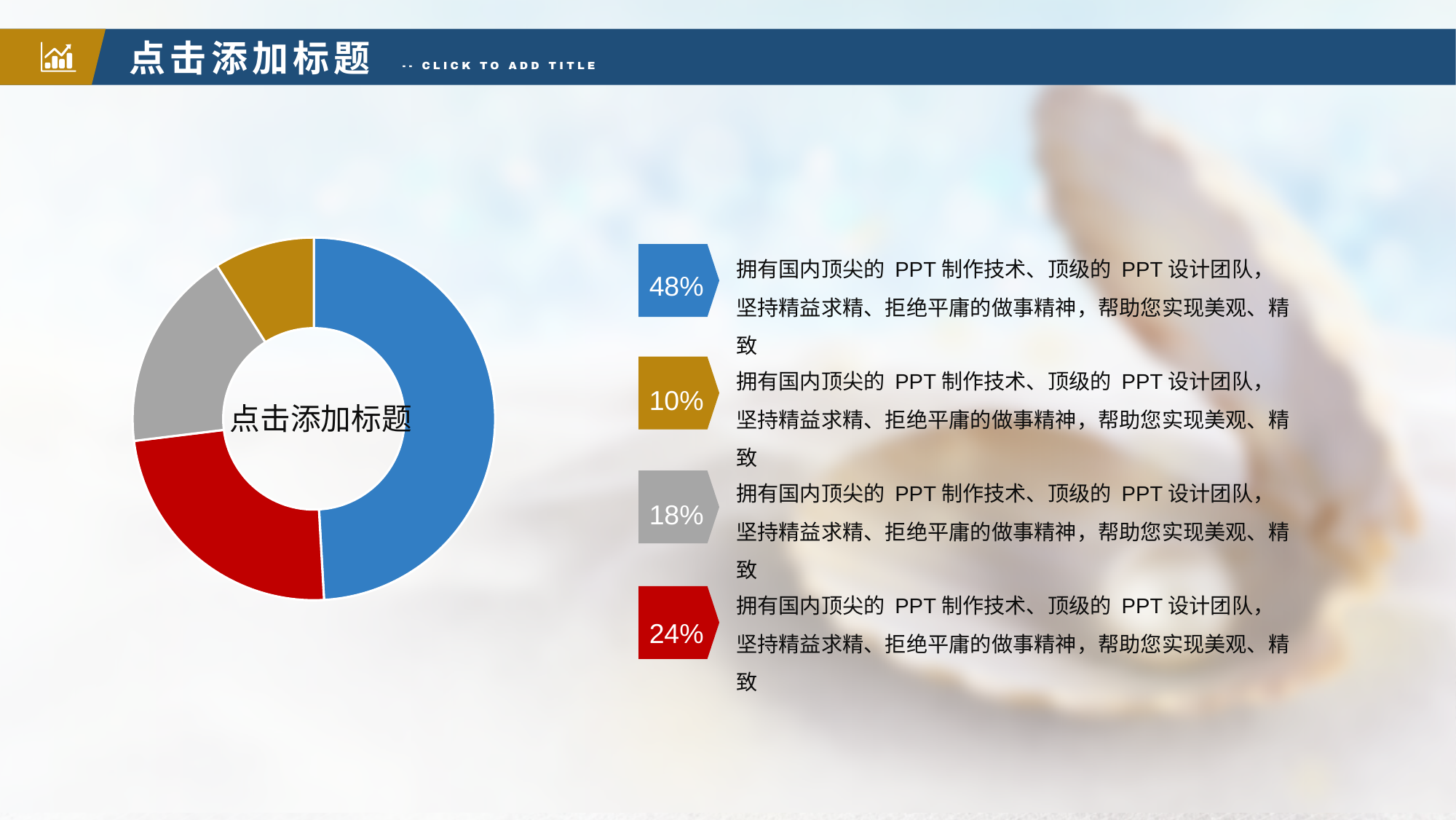

点击添加标题
-- CLICK TO ADD TITLE

### Chart

| Category | 销售额 |
|---|---|
| 第一季度 | 8.2 |
| 第二季度 | 4.0 |
| 第三季度 | 3.0 |
| 第四季度 | 1.5 |
点击添加标题
拥有国内顶尖的 PPT制作技术、顶级的 PPT设计团队，坚持精益求精、拒绝平庸的做事精神，帮助您实现美观、精致

48%
拥有国内顶尖的 PPT制作技术、顶级的 PPT设计团队，坚持精益求精、拒绝平庸的做事精神，帮助您实现美观、精致

10%
拥有国内顶尖的 PPT制作技术、顶级的 PPT设计团队，坚持精益求精、拒绝平庸的做事精神，帮助您实现美观、精致

18%
拥有国内顶尖的 PPT制作技术、顶级的 PPT设计团队，坚持精益求精、拒绝平庸的做事精神，帮助您实现美观、精致

24%